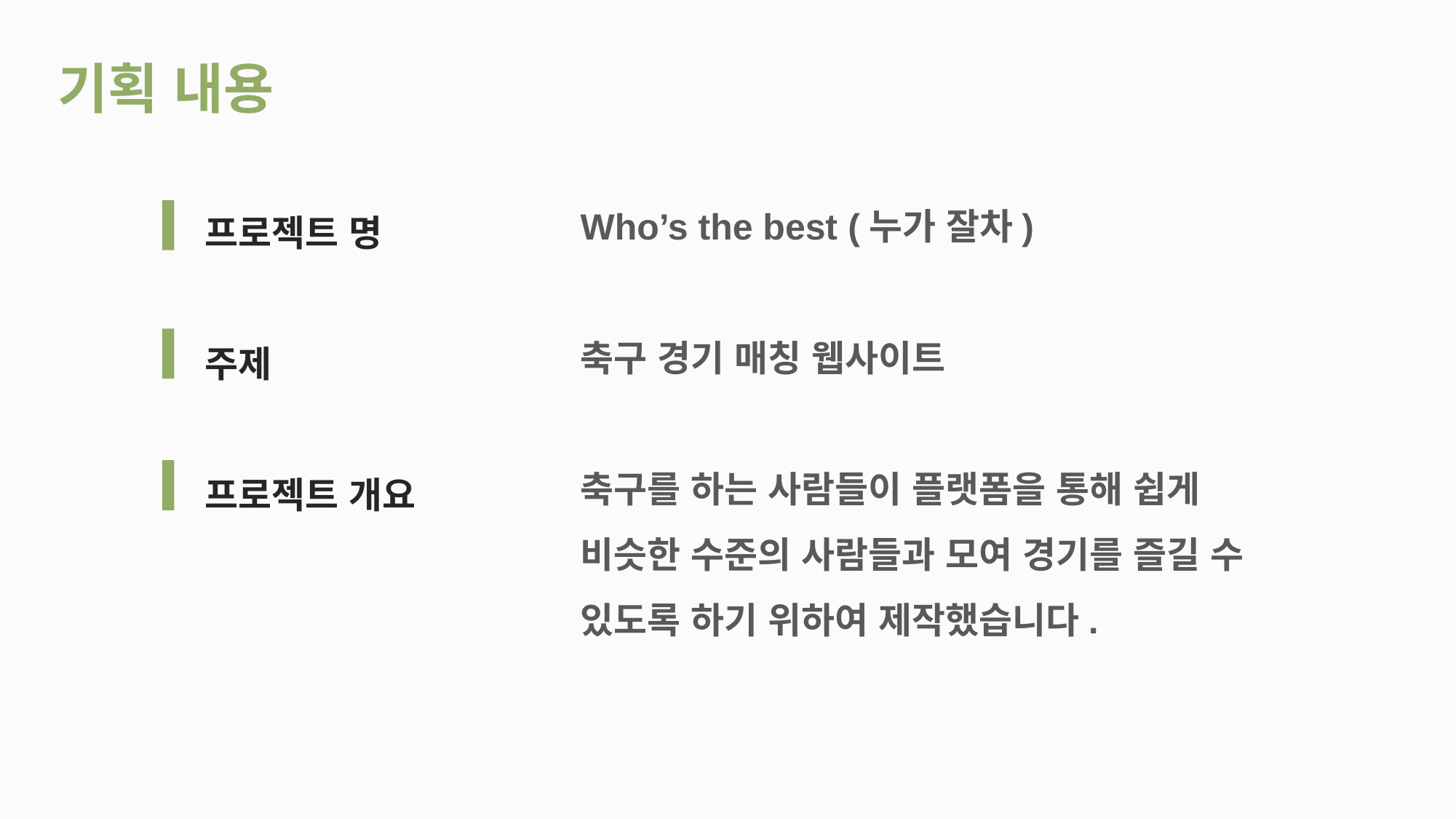

# 기획 내용
Who’s the best (누가 잘차)

축구 경기 매칭 웹사이트

축구를 하는 사람들이 플랫폼을 통해 쉽게
비슷한 수준의 사람들과 모여 경기를 즐길 수
있도록 하기 위하여 제작했습니다.
프로젝트 명

주제

프로젝트 개요